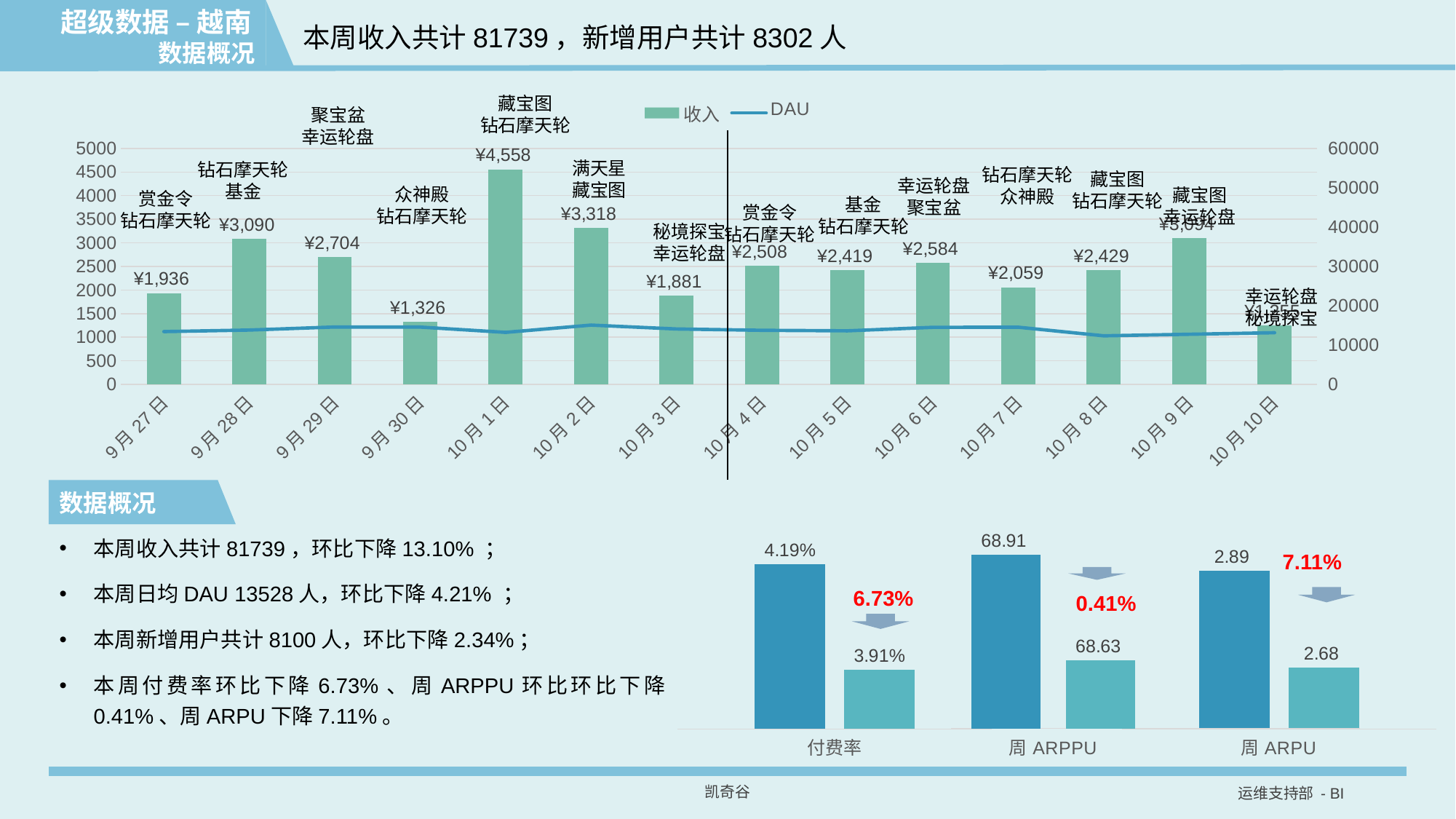

超级数据 – 越南
数据概况
本周收入共计81739，新增用户共计8302人

### Chart

| Category | 收入 | DAU |
|---|---|---|
| 43370 | 1936.14251070023 | 13433.0 |
| 43371 | 3089.57551431656 | 13829.0 |
| 43372 | 2703.60437812805 | 14603.0 |
| 43373 | 1325.67909755707 | 14580.0 |
| 43374 | 4558.10726184845 | 13231.0 |
| 43375 | 3318.15688753128 | 15087.0 |
| 43376 | 1881.46783733368 | 14102.0 |
| 43377 | 2507.77103843689 | 13755.0 |
| 43378 | 2418.60202922821 | 13633.0 |
| 43379 | 2584.25006780624 | 14511.0 |
| 43380 | 2059.08050966263 | 14544.0 |
| 43381 | 2428.63077669144 | 12362.0 |
| 43382 | 3094.42675485611 | 12750.0 |
| 43383 | 1255.11004524231 | 13143.0 |
藏宝图
钻石摩天轮
聚宝盆
幸运轮盘
满天星
藏宝图

钻石摩天轮
基金
钻石摩天轮
众神殿
藏宝图
钻石摩天轮

基金
钻石摩天轮
幸运轮盘
聚宝盆
众神殿
钻石摩天轮

藏宝图
幸运轮盘
赏金令
钻石摩天轮
赏金令
钻石摩天轮
秘境探宝
幸运轮盘

幸运轮盘
秘境探宝
数据概况

[unsupported chart]

### Chart

| Category | 上周 | 本周 |
|---|---|---|
| 付费率 | 0.0418852987204271 | 0.0390645499868801 |

### Chart

| Category | 上周 | 本周 |
|---|---|---|
| 周ARPU | 2.88636249768562 | 2.68103372177969 |
本周收入共计81739，环比下降13.10% ；
本周日均DAU 13528人，环比下降4.21% ；
本周新增用户共计8100人，环比下降2.34%；
本周付费率环比下降6.73%、周ARPPU环比环比下降0.41%、周ARPU下降7.11%。
7.11%

6.73%
0.41%

凯奇谷
运维支持部 - BI